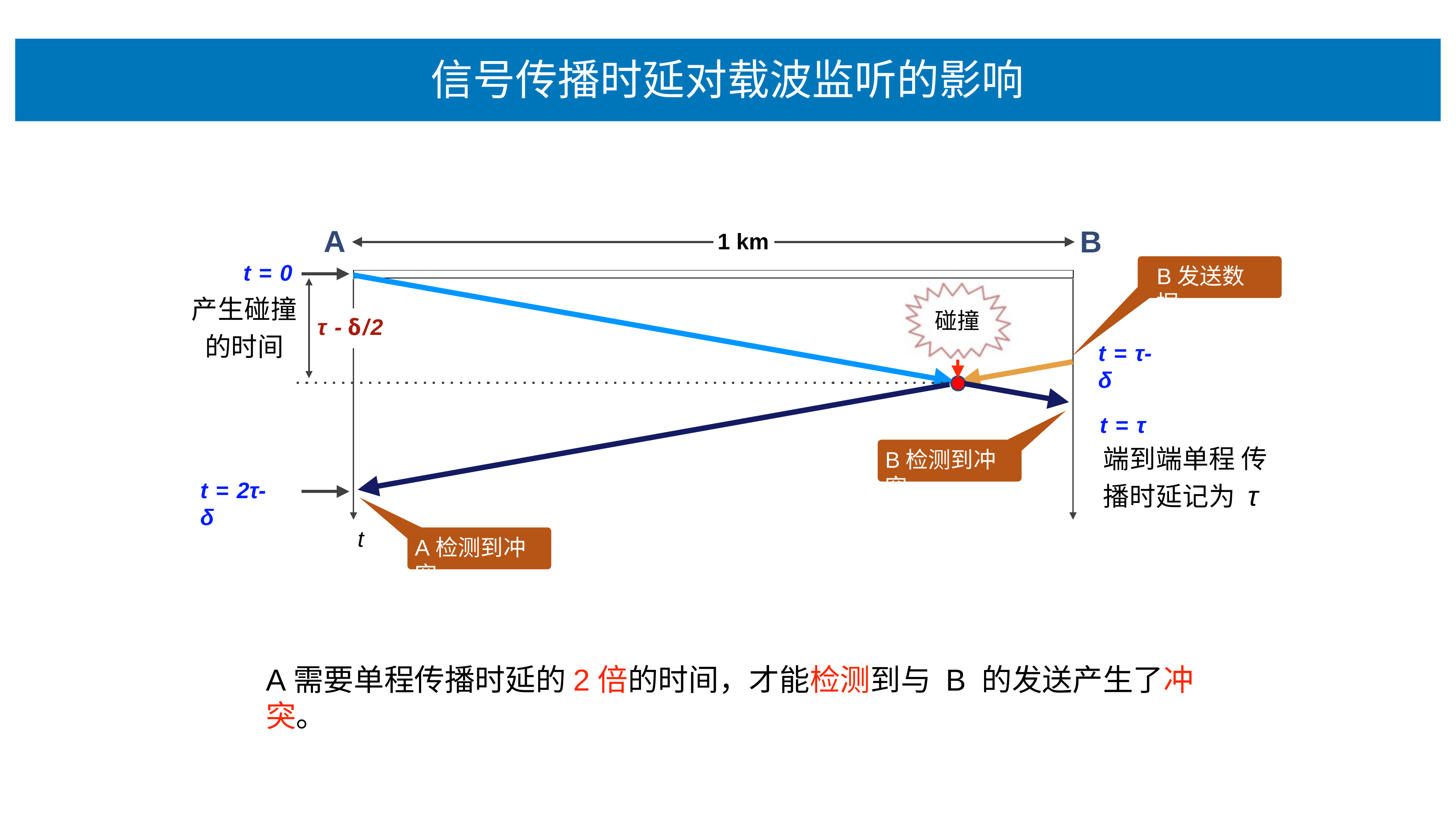

# 信号传播时延对载波监听的影响
A
B
1 km

t = 0
产⽣碰撞 的时间

B发送数据

碰撞

τ - δ/2
t = τ- δ
t = τ

端到端单程 传播时延记为 τ
B检测到冲突
t = 2τ- δ

t
A检测到冲突
A需要单程传播时延的2倍的时间，才能检测到与 B 的发送产⽣了冲突。